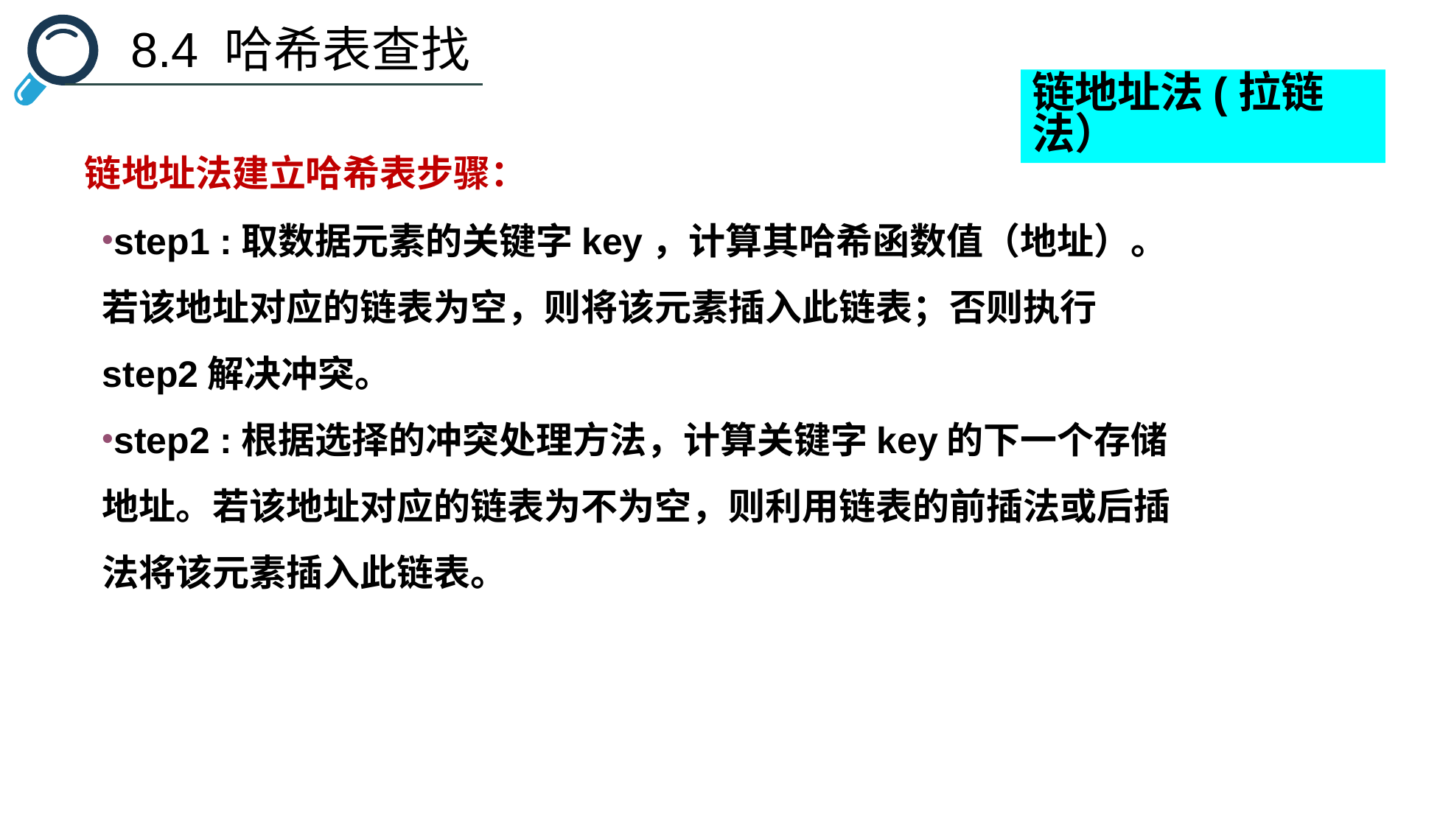

8.4 哈希表查找
链地址法(拉链法）
链地址法建立哈希表步骤：

step1 :取数据元素的关键字key，计算其哈希函数值（地址）。若该地址对应的链表为空，则将该元素插入此链表；否则执行step2解决冲突。
step2 :根据选择的冲突处理方法，计算关键字key的下一个存储地址。若该地址对应的链表为不为空，则利用链表的前插法或后插法将该元素插入此链表。